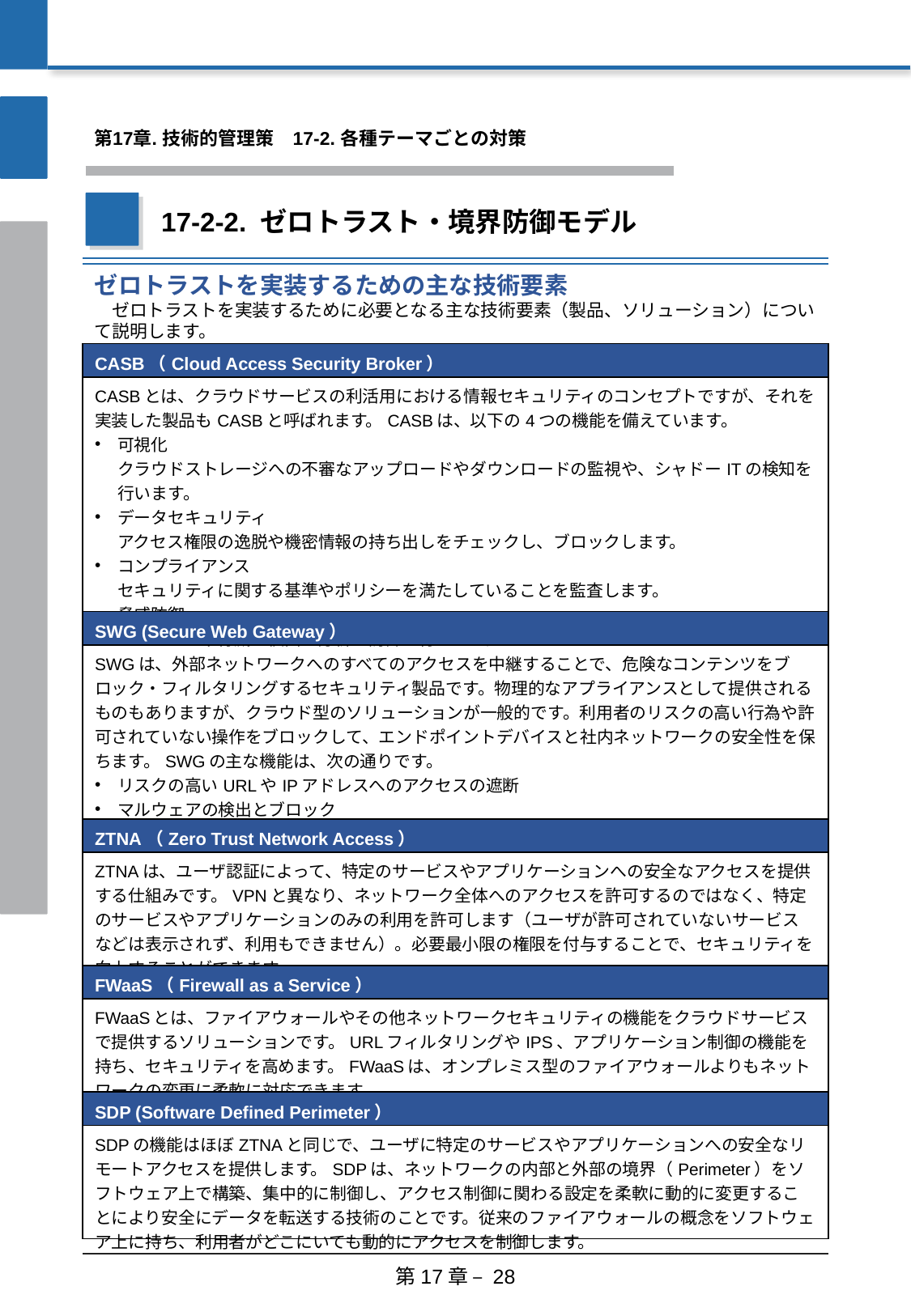

第17章. 技術的管理策
　17-2. 各種テーマごとの対策
17-2-2. ゼロトラスト・境界防御モデル
ゼロトラストを実装するための主な技術要素
　ゼロトラストを実装するために必要となる主な技術要素（製品、ソリューション）について説明します。
| CASB（Cloud Access Security Broker） |
| --- |
| CASBとは、クラウドサービスの利活用における情報セキュリティのコンセプトですが、それを実装した製品もCASBと呼ばれます。CASBは、以下の4つの機能を備えています。 可視化 クラウドストレージへの不審なアップロードやダウンロードの監視や、シャドーITの検知を行います。 データセキュリティ アクセス権限の逸脱や機密情報の持ち出しをチェックし、ブロックします。 コンプライアンス セキュリティに関する基準やポリシーを満たしていることを監査します。 脅威防御 セキュリティ脅威の検出、分析や防御を行います。 |
| SWG (Secure Web Gateway） |
| SWGは、外部ネットワークへのすべてのアクセスを中継することで、危険なコンテンツをブロック・フィルタリングするセキュリティ製品です。物理的なアプライアンスとして提供されるものもありますが、クラウド型のソリューションが一般的です。利用者のリスクの高い行為や許可されていない操作をブロックして、エンドポイントデバイスと社内ネットワークの安全性を保ちます。SWGの主な機能は、次の通りです。 リスクの高いURLやIPアドレスへのアクセスの遮断 マルウェアの検出とブロック アプリケーション制御 |
| ZTNA（Zero Trust Network Access） |
| ZTNAは、ユーザ認証によって、特定のサービスやアプリケーションへの安全なアクセスを提供する仕組みです。VPNと異なり、ネットワーク全体へのアクセスを許可するのではなく、特定のサービスやアプリケーションのみの利用を許可します（ユーザが許可されていないサービスなどは表示されず、利用もできません）。必要最小限の権限を付与することで、セキュリティを向上することができます。 |
| FWaaS（Firewall as a Service） |
| FWaaSとは、ファイアウォールやその他ネットワークセキュリティの機能をクラウドサービスで提供するソリューションです。URLフィルタリングやIPS、アプリケーション制御の機能を持ち、セキュリティを高めます。FWaaSは、オンプレミス型のファイアウォールよりもネットワークの変更に柔軟に対応できます。 |
| SDP (Software Defined Perimeter） |
| SDPの機能はほぼZTNAと同じで、ユーザに特定のサービスやアプリケーションへの安全なリモートアクセスを提供します。SDPは、ネットワークの内部と外部の境界（Perimeter）をソフトウェア上で構築、集中的に制御し、アクセス制御に関わる設定を柔軟に動的に変更することにより安全にデータを転送する技術のことです。従来のファイアウォールの概念をソフトウェア上に持ち、利用者がどこにいても動的にアクセスを制御します。 |
第17章 – 28